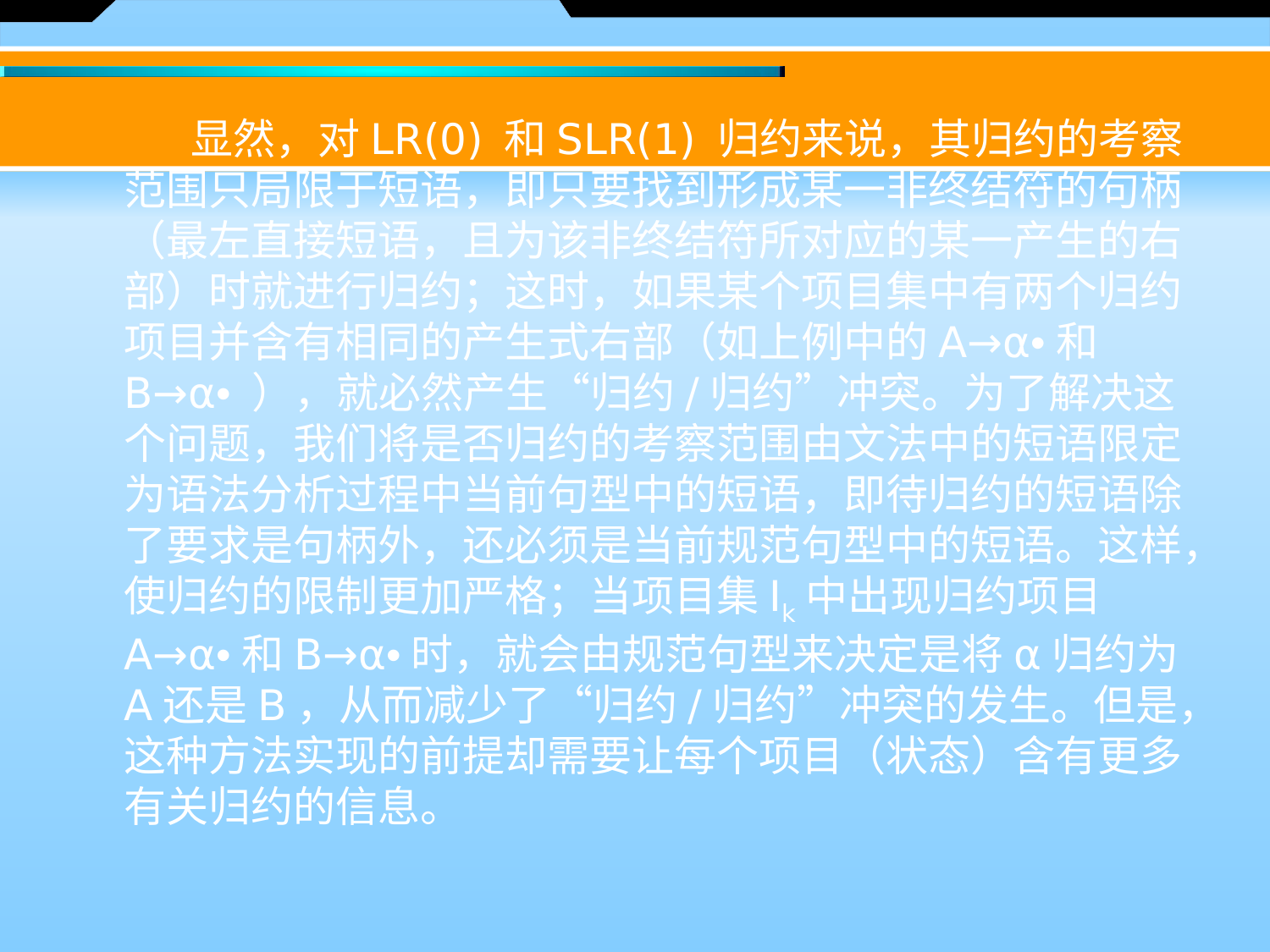

显然，对LR(0) 和SLR(1) 归约来说，其归约的考察范围只局限于短语，即只要找到形成某一非终结符的句柄（最左直接短语，且为该非终结符所对应的某一产生的右部）时就进行归约；这时，如果某个项目集中有两个归约项目并含有相同的产生式右部（如上例中的A→α•和B→α• ），就必然产生“归约/归约”冲突。为了解决这个问题，我们将是否归约的考察范围由文法中的短语限定为语法分析过程中当前句型中的短语，即待归约的短语除了要求是句柄外，还必须是当前规范句型中的短语。这样，使归约的限制更加严格；当项目集Ik中出现归约项目A→α•和B→α•时，就会由规范句型来决定是将α归约为A还是B，从而减少了“归约/归约”冲突的发生。但是，这种方法实现的前提却需要让每个项目（状态）含有更多有关归约的信息。